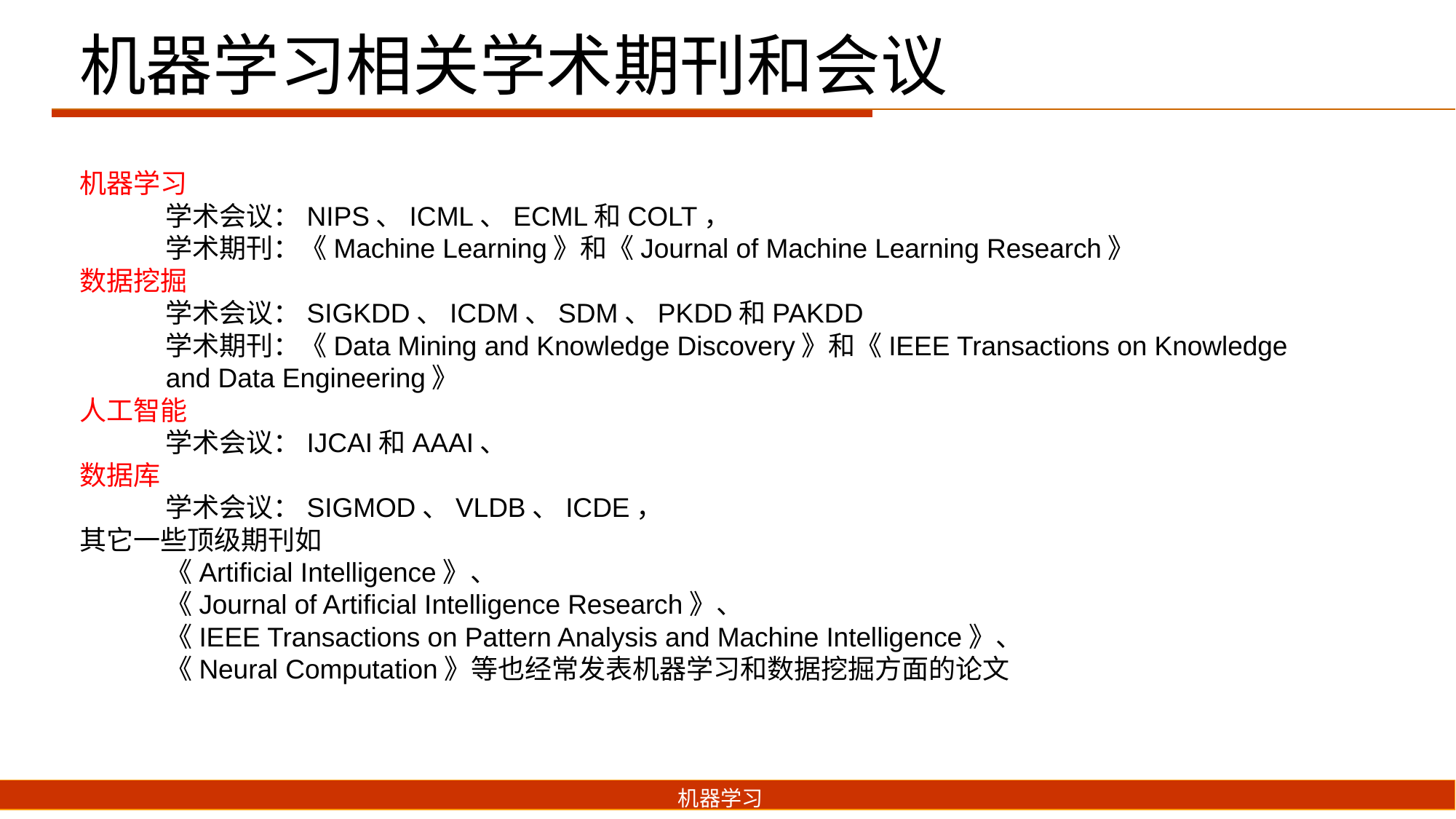

机器学习相关学术期刊和会议
机器学习
学术会议：NIPS、ICML、ECML和COLT，
学术期刊：《Machine Learning》和《Journal of Machine Learning Research》
数据挖掘
学术会议：SIGKDD、ICDM、SDM、PKDD和PAKDD
学术期刊：《Data Mining and Knowledge Discovery》和《IEEE Transactions on Knowledge and Data Engineering》
人工智能
学术会议：IJCAI和AAAI、
数据库
学术会议：SIGMOD、VLDB、ICDE，
其它一些顶级期刊如
《Artificial Intelligence》、
《Journal of Artificial Intelligence Research》、
《IEEE Transactions on Pattern Analysis and Machine Intelligence》、
《Neural Computation》等也经常发表机器学习和数据挖掘方面的论文